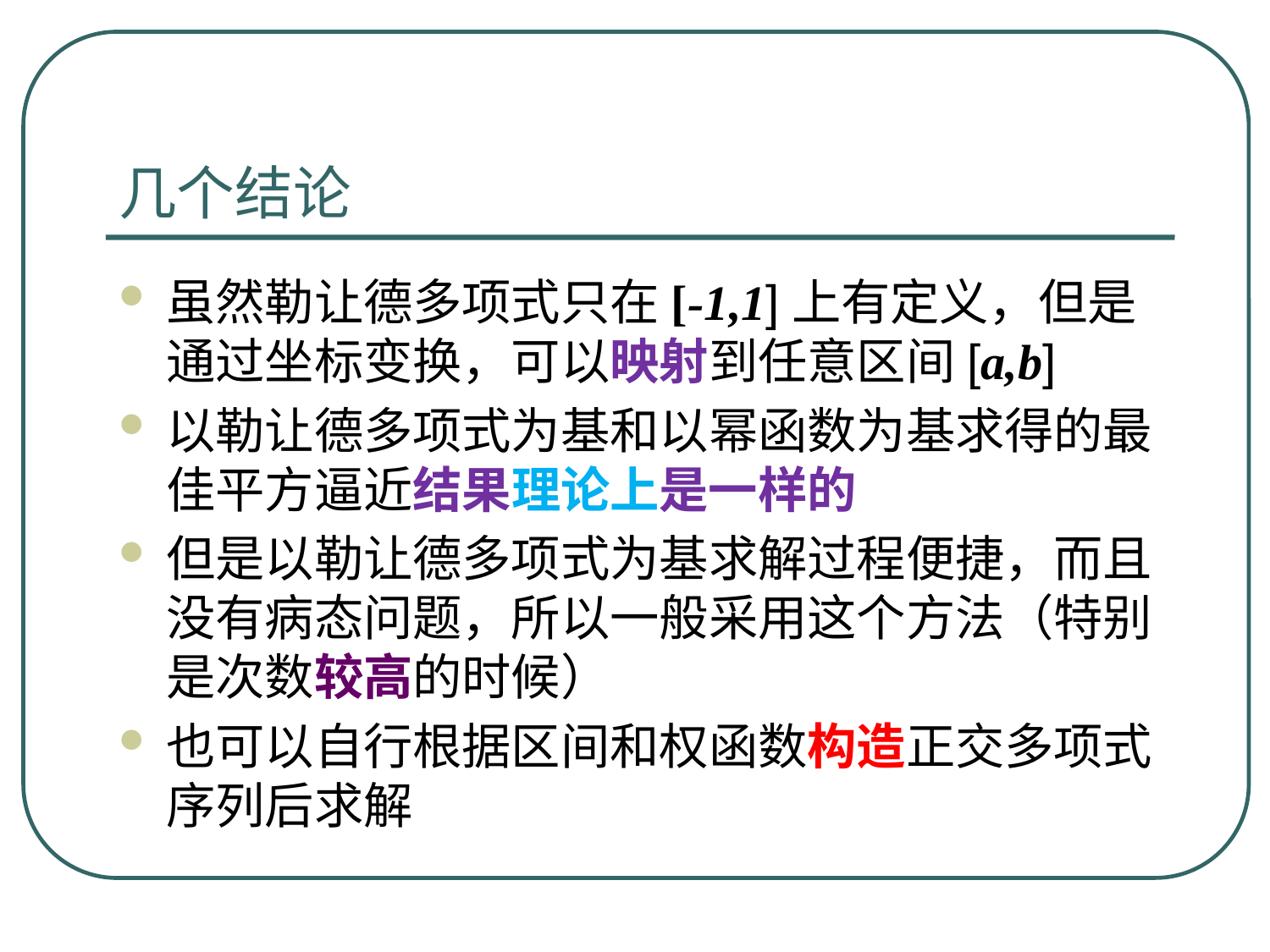

# 几个结论
虽然勒让德多项式只在[-1,1]上有定义，但是通过坐标变换，可以映射到任意区间[a,b]
以勒让德多项式为基和以幂函数为基求得的最佳平方逼近结果理论上是一样的
但是以勒让德多项式为基求解过程便捷，而且没有病态问题，所以一般采用这个方法（特别是次数较高的时候）
也可以自行根据区间和权函数构造正交多项式序列后求解
16